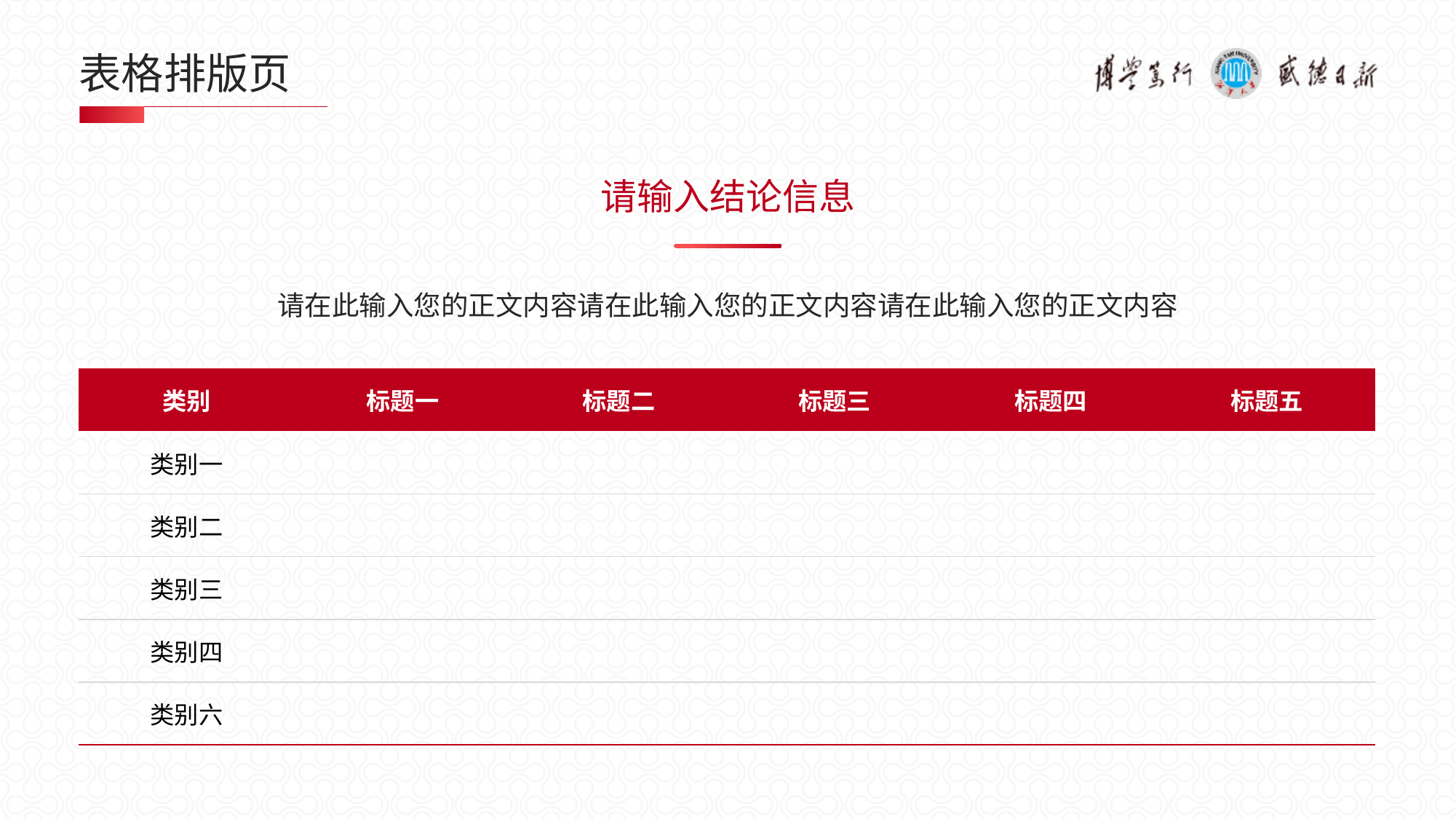

# 表格排版页
请输入结论信息

请在此输入您的正文内容请在此输入您的正文内容请在此输入您的正文内容
| 类别 | 标题一 | 标题二 | 标题三 | 标题四 | 标题五 |
| --- | --- | --- | --- | --- | --- |
| 类别一 |  |  |  |  |  |
| 类别二 |  |  |  |  |  |
| 类别三 |  |  |  |  |  |
| 类别四 |  |  |  |  |  |
| 类别六 |  |  |  |  |  |